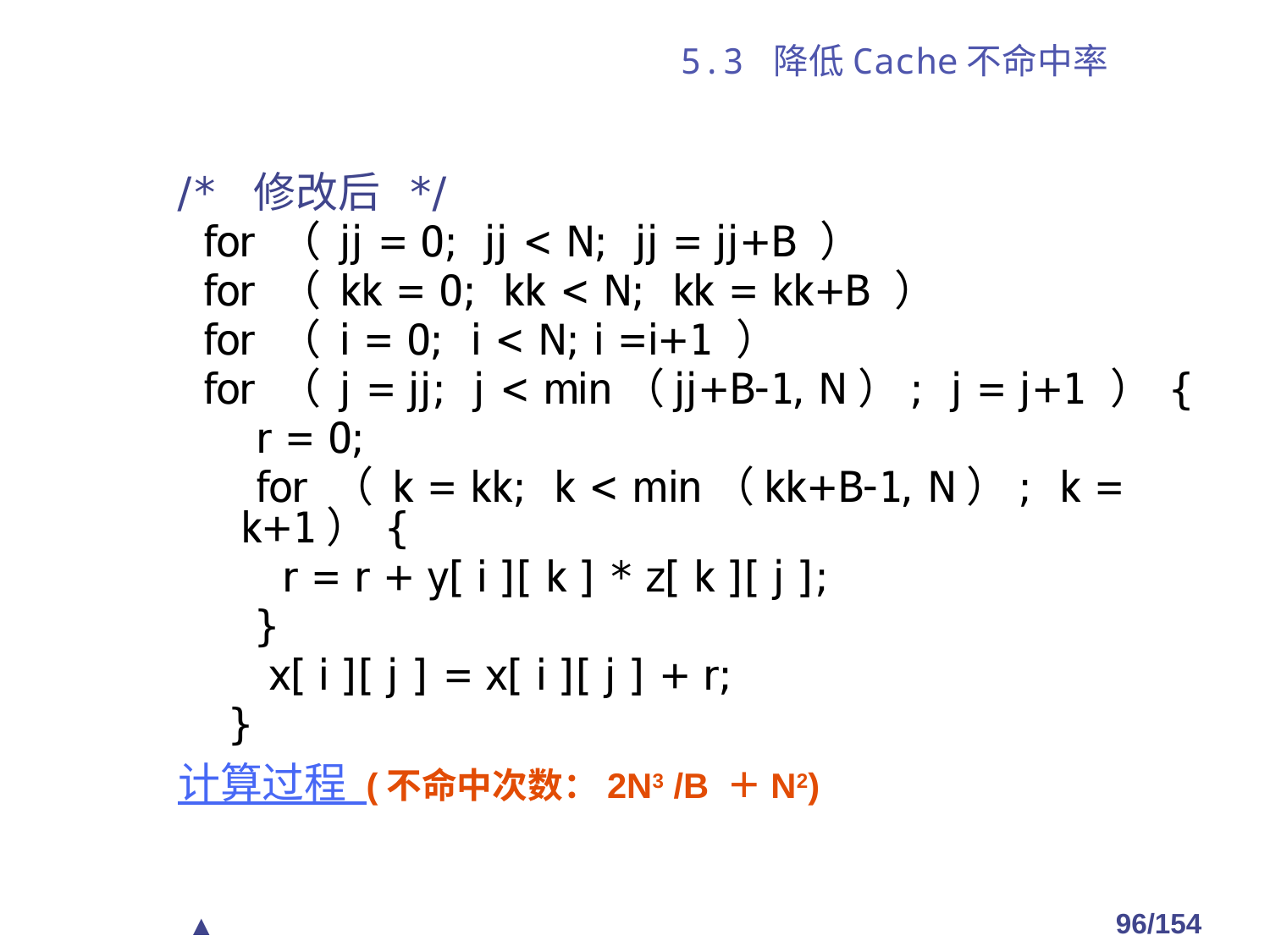

# 5.3 降低Cache不命中率
/*  修改后  */
  for （ jj = 0;  jj < N;  jj = jj+B ）
  for （ kk = 0;  kk < N;  kk = kk+B ）
  for （ i = 0;  i < N; i =i+1 ）
  for （ j = jj;  j < min（jj+B-1, N）;  j = j+1 ） {
      r = 0;
      for （ k = kk;  k < min（kk+B-1, N）;  k = k+1） {
        r = r + y[ i ][ k ] * z[ k ][ j ];
      }
       x[ i ][ j ] = x[ i ][ j ] + r;
    }
计算过程  (不命中次数：2N3 /B ＋N2)